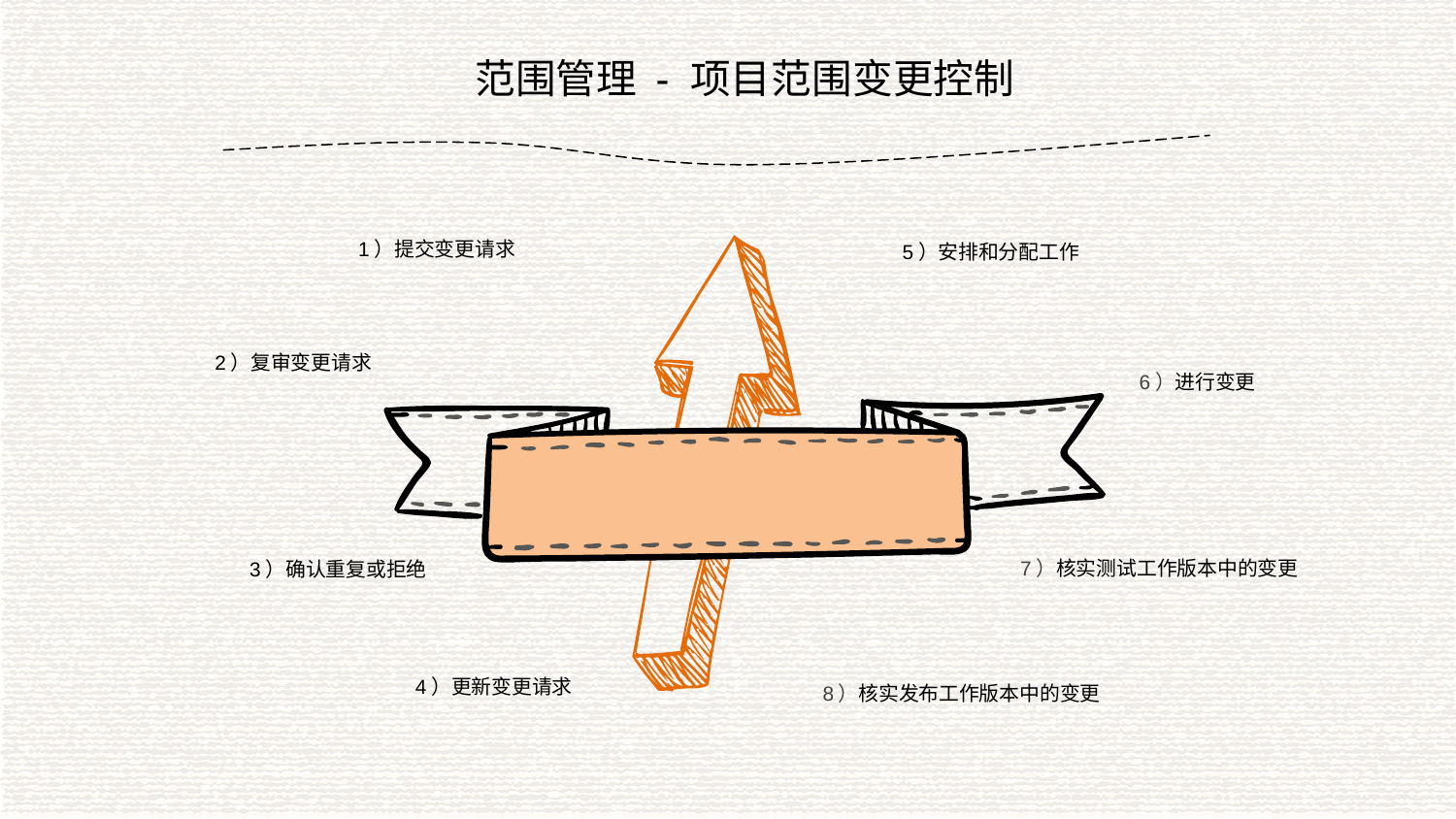

范围管理 - 项目范围变更控制

1）提交变更请求
5）安排和分配工作
2）复审变更请求
6）进行变更

7）核实测试工作版本中的变更
3）确认重复或拒绝
8）核实发布工作版本中的变更
4）更新变更请求